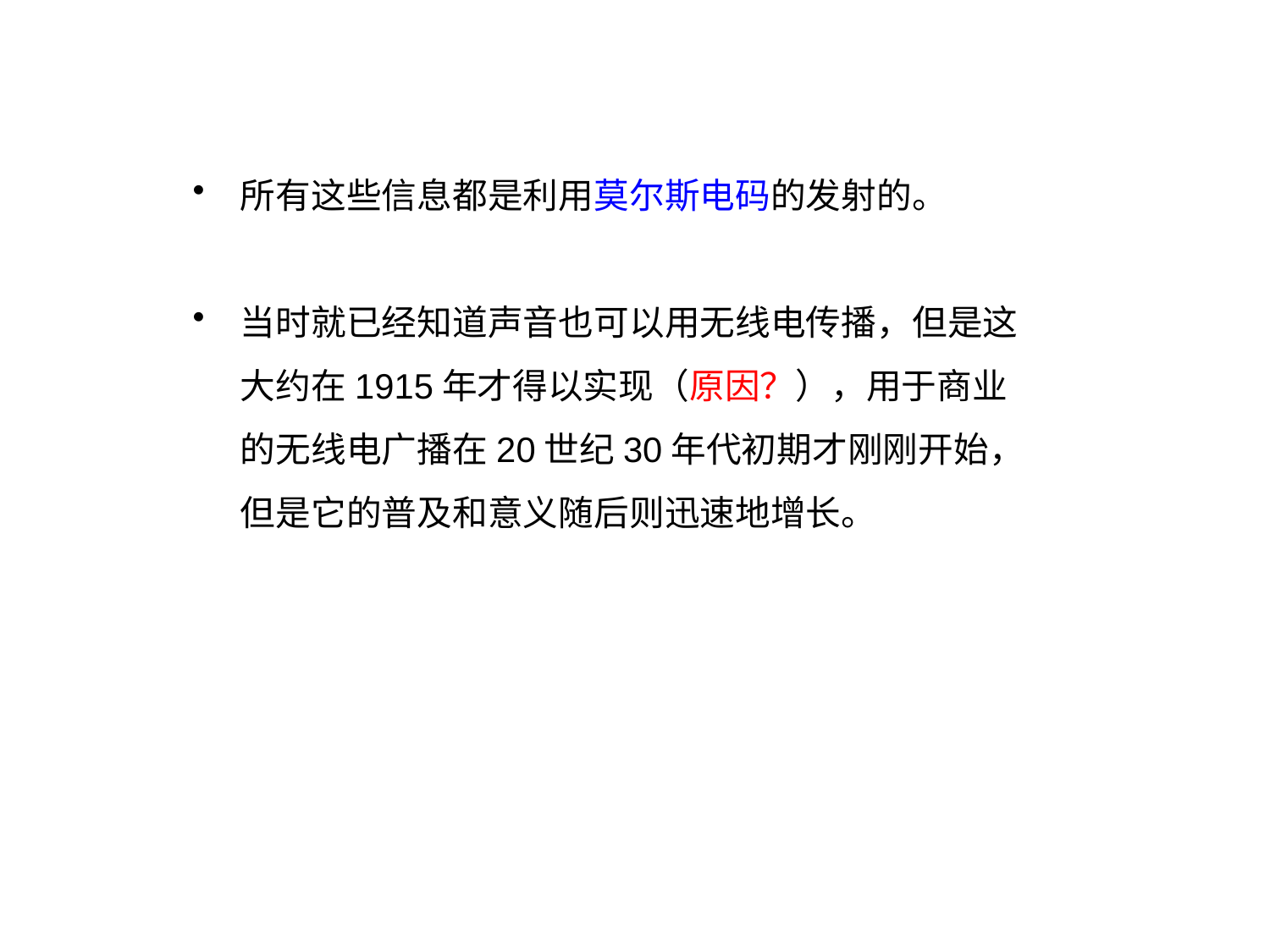

所有这些信息都是利用莫尔斯电码的发射的。

当时就已经知道声音也可以用无线电传播，但是这大约在1915年才得以实现（原因？），用于商业的无线电广播在20世纪30年代初期才刚刚开始，但是它的普及和意义随后则迅速地增长。